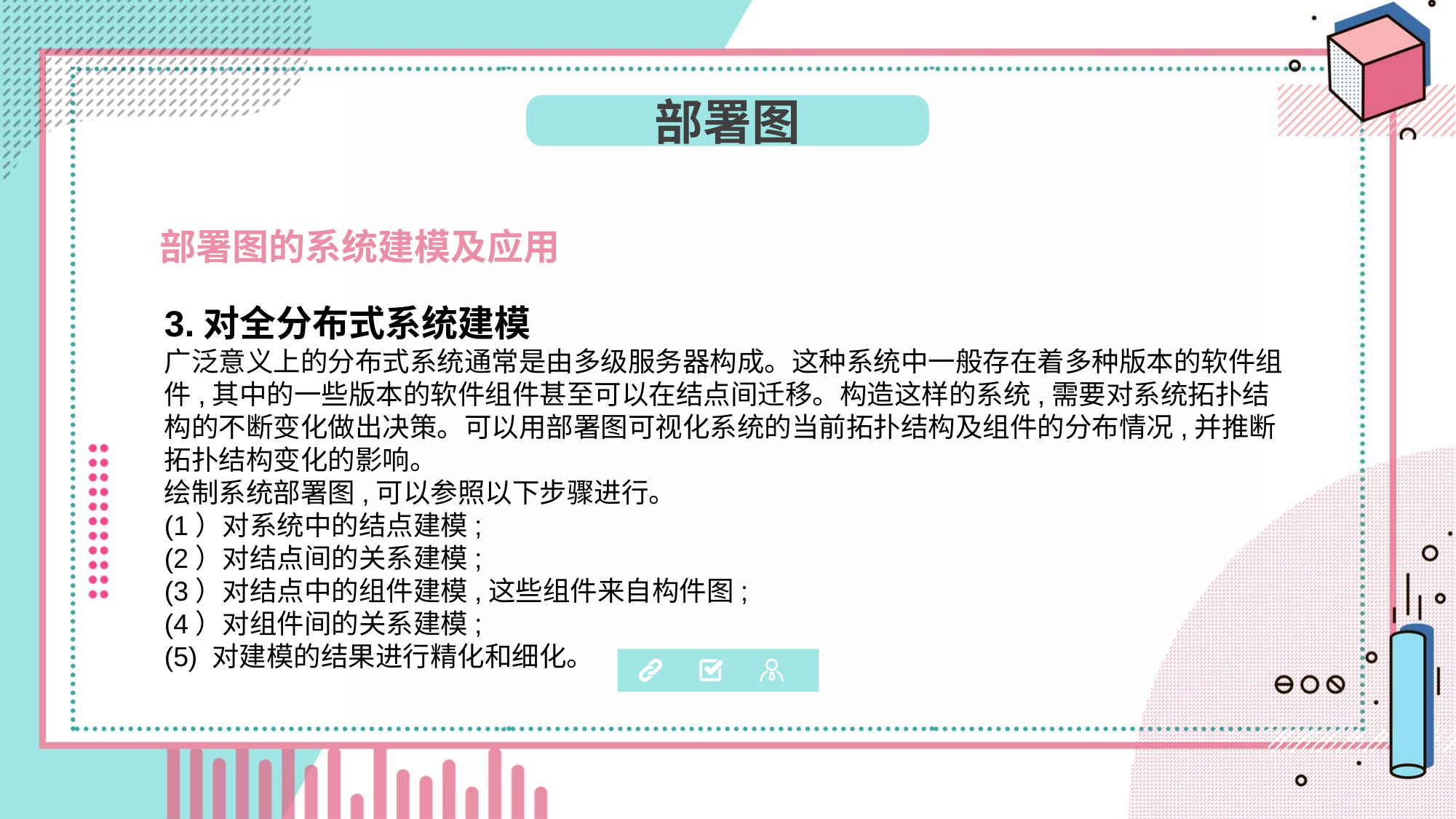

部署图
部署图的系统建模及应用
3.对全分布式系统建模
广泛意义上的分布式系统通常是由多级服务器构成。这种系统中一般存在着多种版本的软件组件,其中的一些版本的软件组件甚至可以在结点间迁移。构造这样的系统,需要对系统拓扑结构的不断变化做出决策。可以用部署图可视化系统的当前拓扑结构及组件的分布情况,并推断拓扑结构变化的影响。
绘制系统部署图,可以参照以下步骤进行。
(1）对系统中的结点建模;
(2）对结点间的关系建模;
(3）对结点中的组件建模,这些组件来自构件图;
(4）对组件间的关系建模;
(5) 对建模的结果进行精化和细化。